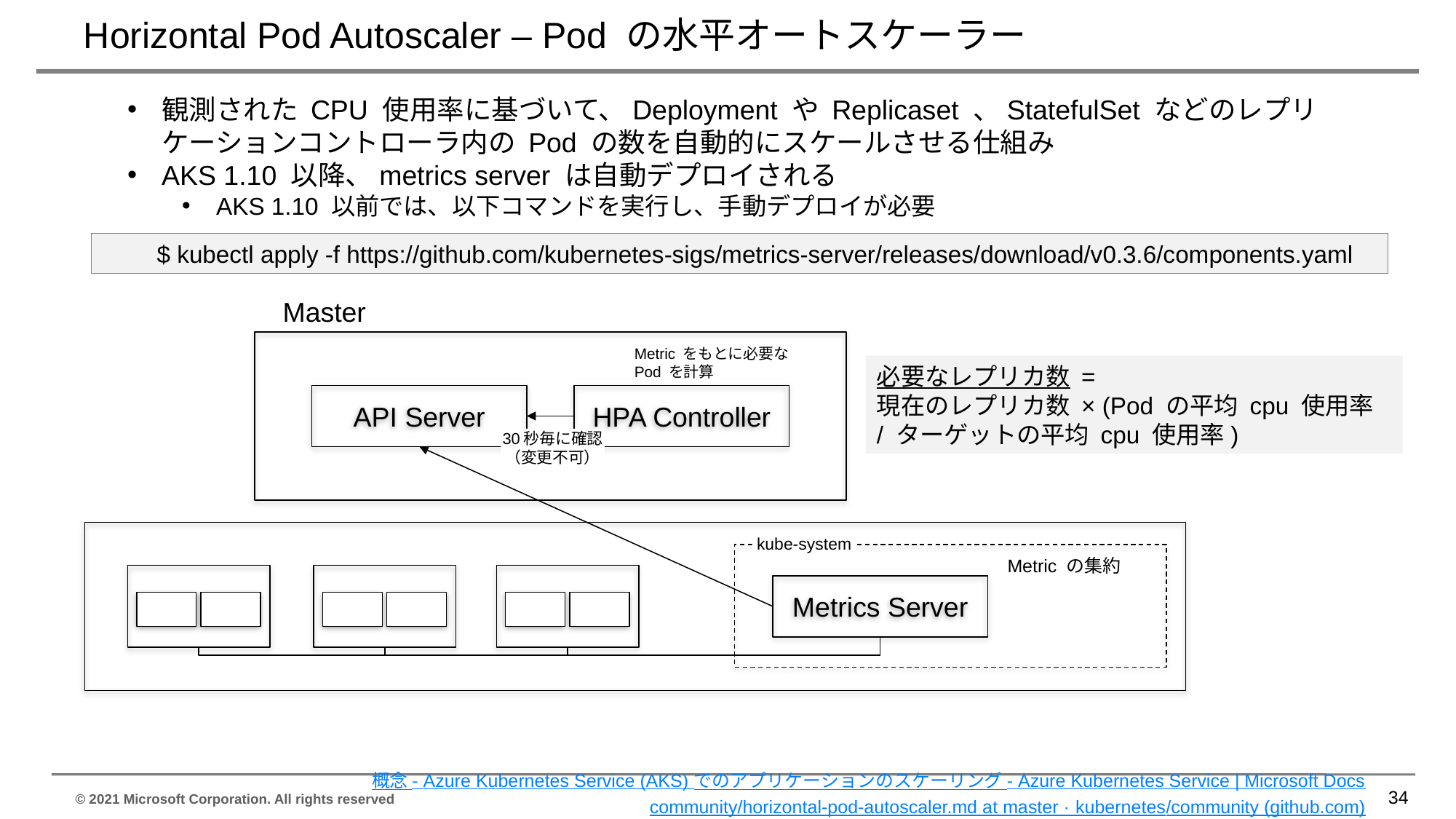

# Horizontal Pod Autoscaler – Pod の水平オートスケーラー
観測された CPU 使用率に基づいて、Deployment や Replicaset 、StatefulSet などのレプリケーションコントローラ内の Pod の数を自動的にスケールさせる仕組み
AKS 1.10 以降、metrics server は自動デプロイされる
AKS 1.10 以前では、以下コマンドを実行し、手動デプロイが必要

$ kubectl apply -f https://github.com/kubernetes-sigs/metrics-server/releases/download/v0.3.6/components.yaml
Master

Metric をもとに必要な Pod を計算
必要なレプリカ数 =
現在のレプリカ数 × (Pod の平均 cpu 使用率 / ターゲットの平均 cpu 使用率)
API Server
HPA Controller
30秒毎に確認（変更不可）

kube-system

Metric の集約

Metrics Server

概念 - Azure Kubernetes Service (AKS) でのアプリケーションのスケーリング - Azure Kubernetes Service | Microsoft Docs
community/horizontal-pod-autoscaler.md at master · kubernetes/community (github.com)
34